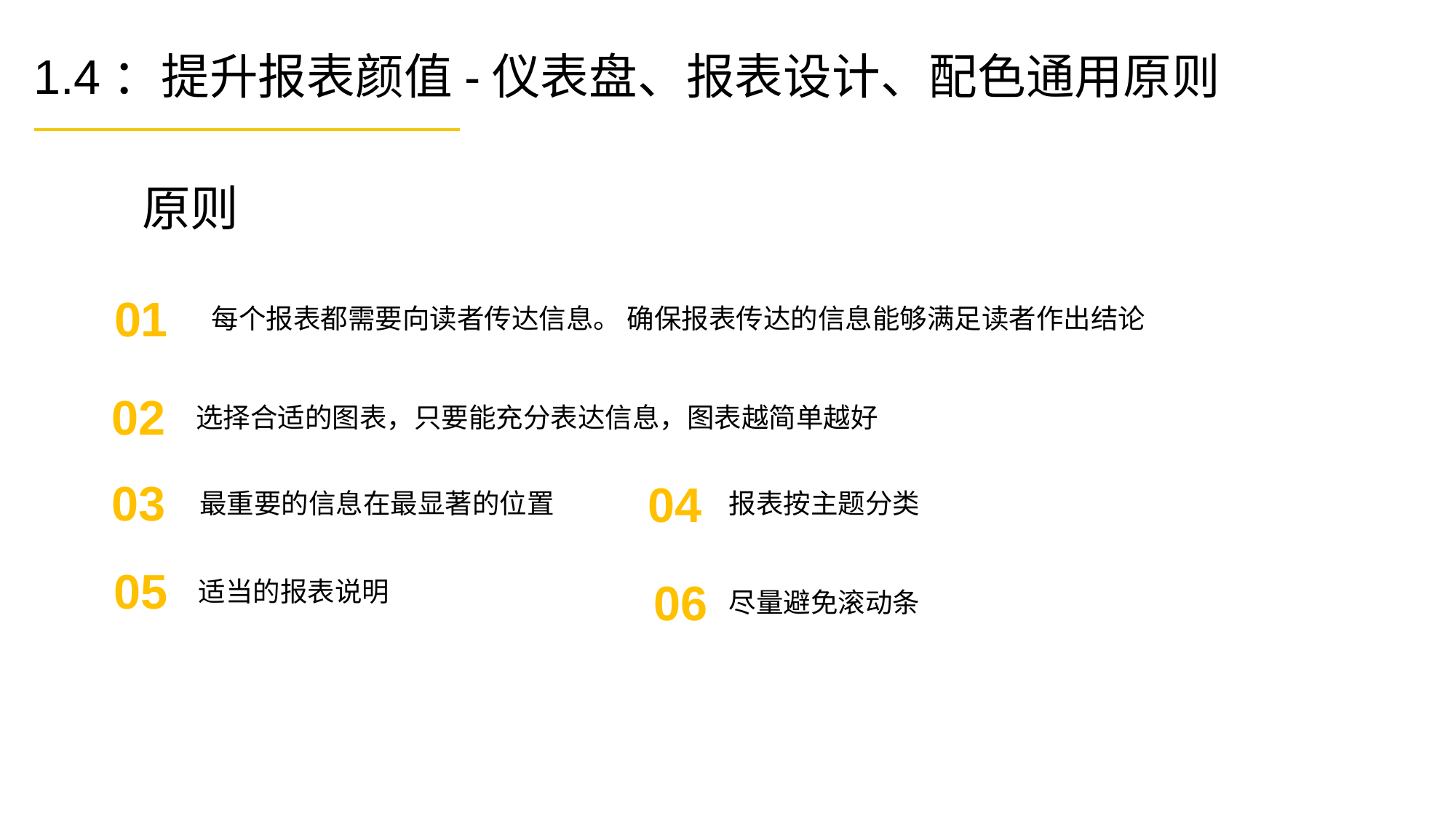

1.4：提升报表颜值-仪表盘、报表设计、配色通用原则
原则
01
每个报表都需要向读者传达信息。 确保报表传达的信息能够满足读者作出结论
02
选择合适的图表，只要能充分表达信息，图表越简单越好
03
04
报表按主题分类
最重要的信息在最显著的位置
05
06
适当的报表说明
尽量避免滚动条